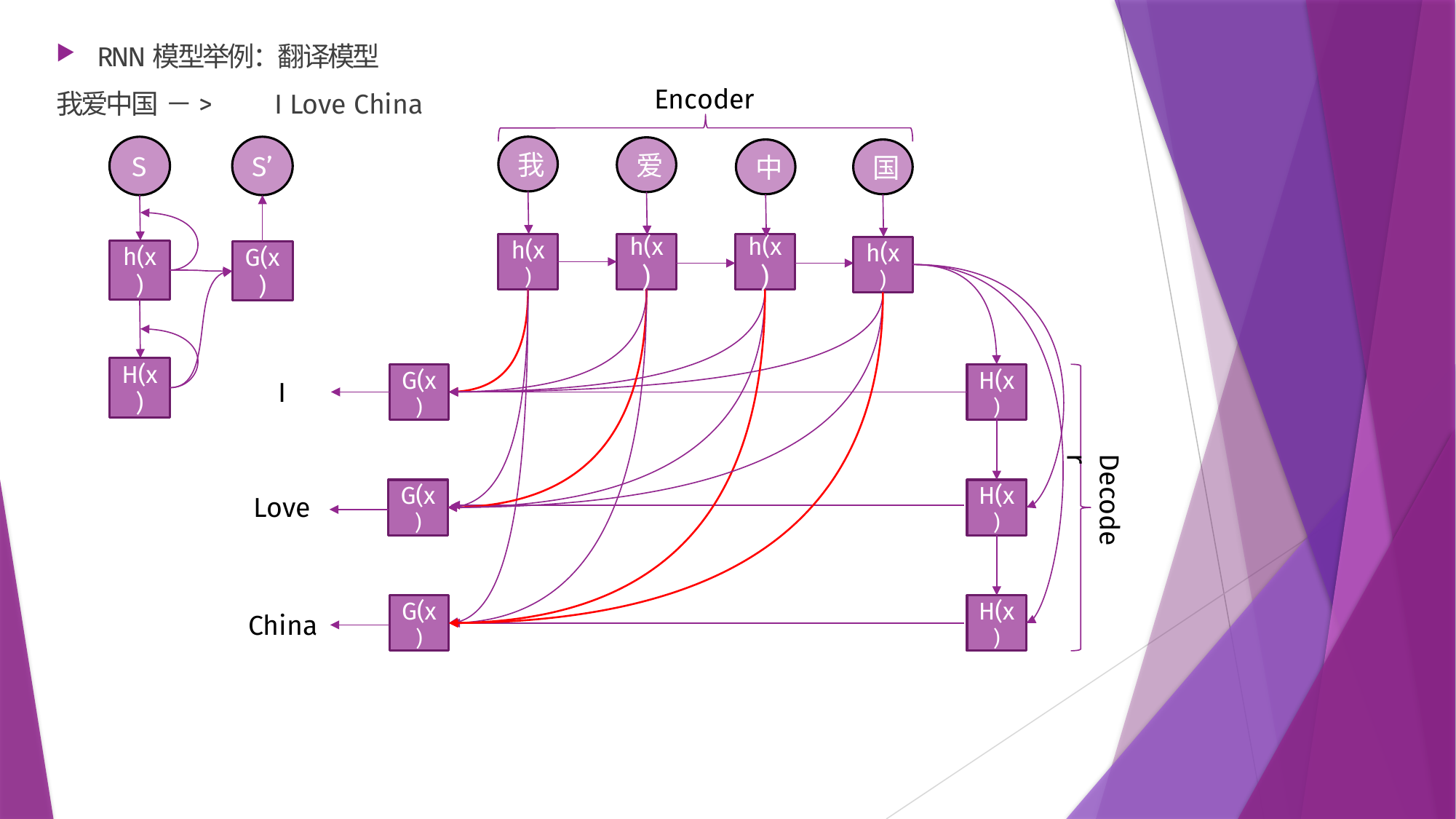

RNN模型举例：翻译模型
我爱中国	－>	I Love China
Encoder
S
S’
h(x)
G(x)
H(x)
我
爱
中
国
h(x)
h(x)
h(x)
h(x)

G(x)
H(x)
I
G(x)
H(x)
Decoder
Love
G(x)
H(x)
China